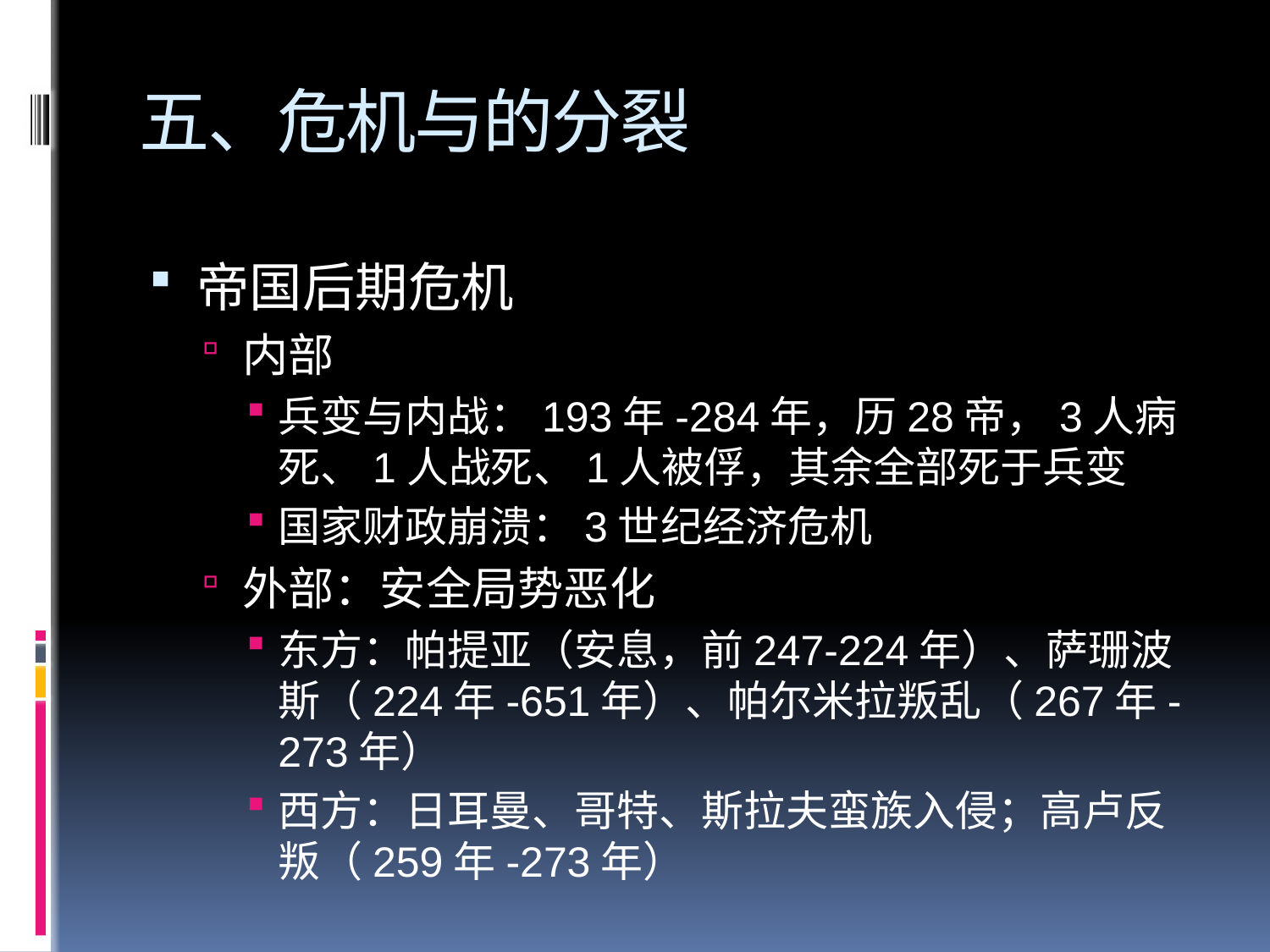

# 五、危机与的分裂
帝国后期危机
内部
兵变与内战：193年-284年，历28帝，3人病死、1人战死、1人被俘，其余全部死于兵变
国家财政崩溃：3世纪经济危机
外部：安全局势恶化
东方：帕提亚（安息，前247-224年）、萨珊波斯（224年-651年）、帕尔米拉叛乱（267年-273年）
西方：日耳曼、哥特、斯拉夫蛮族入侵；高卢反叛（259年-273年）